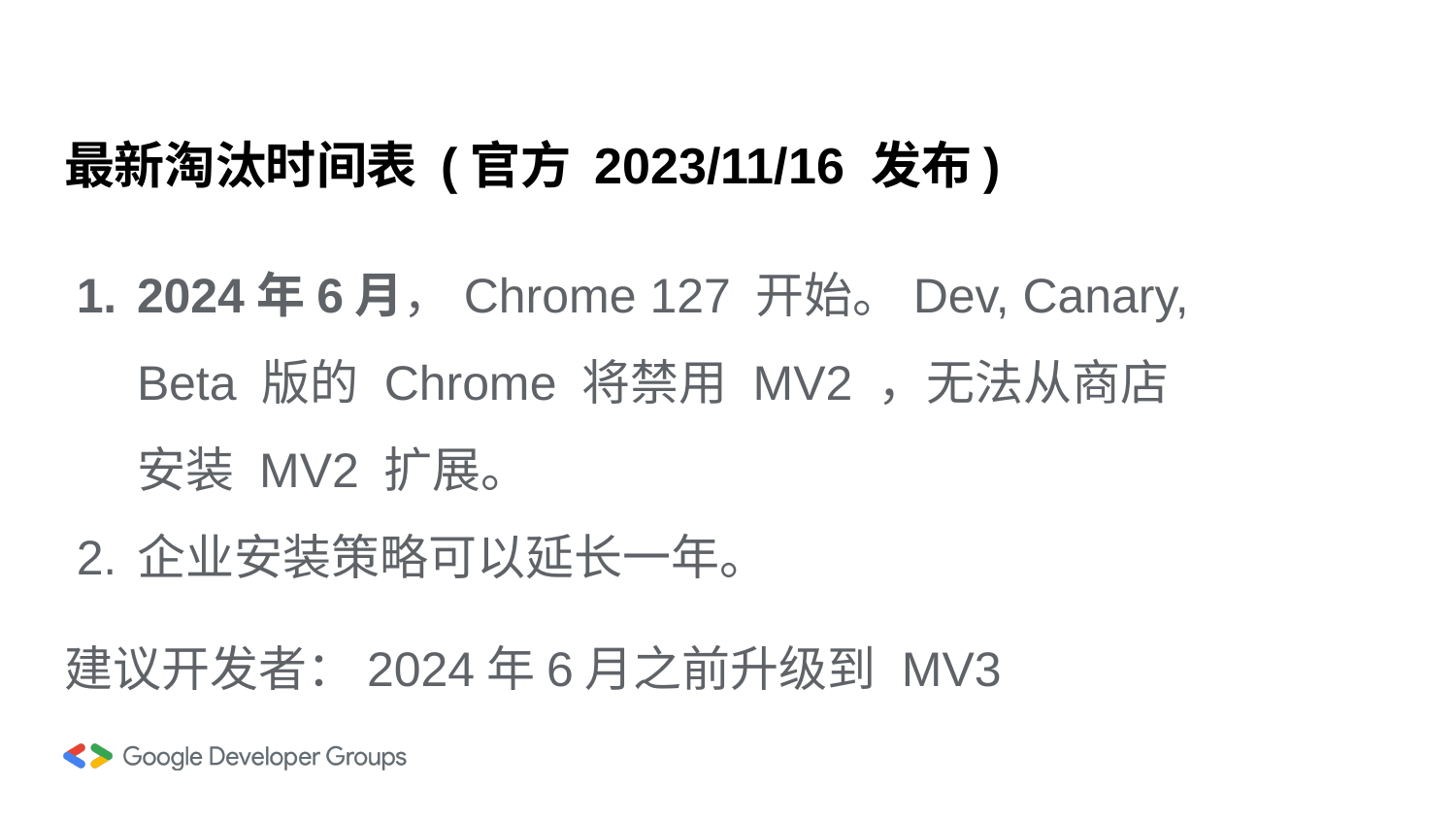

# 最新淘汰时间表 (官方 2023/11/16 发布)
2024年6月，Chrome 127 开始。Dev, Canary, Beta 版的 Chrome 将禁用 MV2 ，无法从商店安装 MV2 扩展。
企业安装策略可以延长一年。
建议开发者：2024年6月之前升级到 MV3